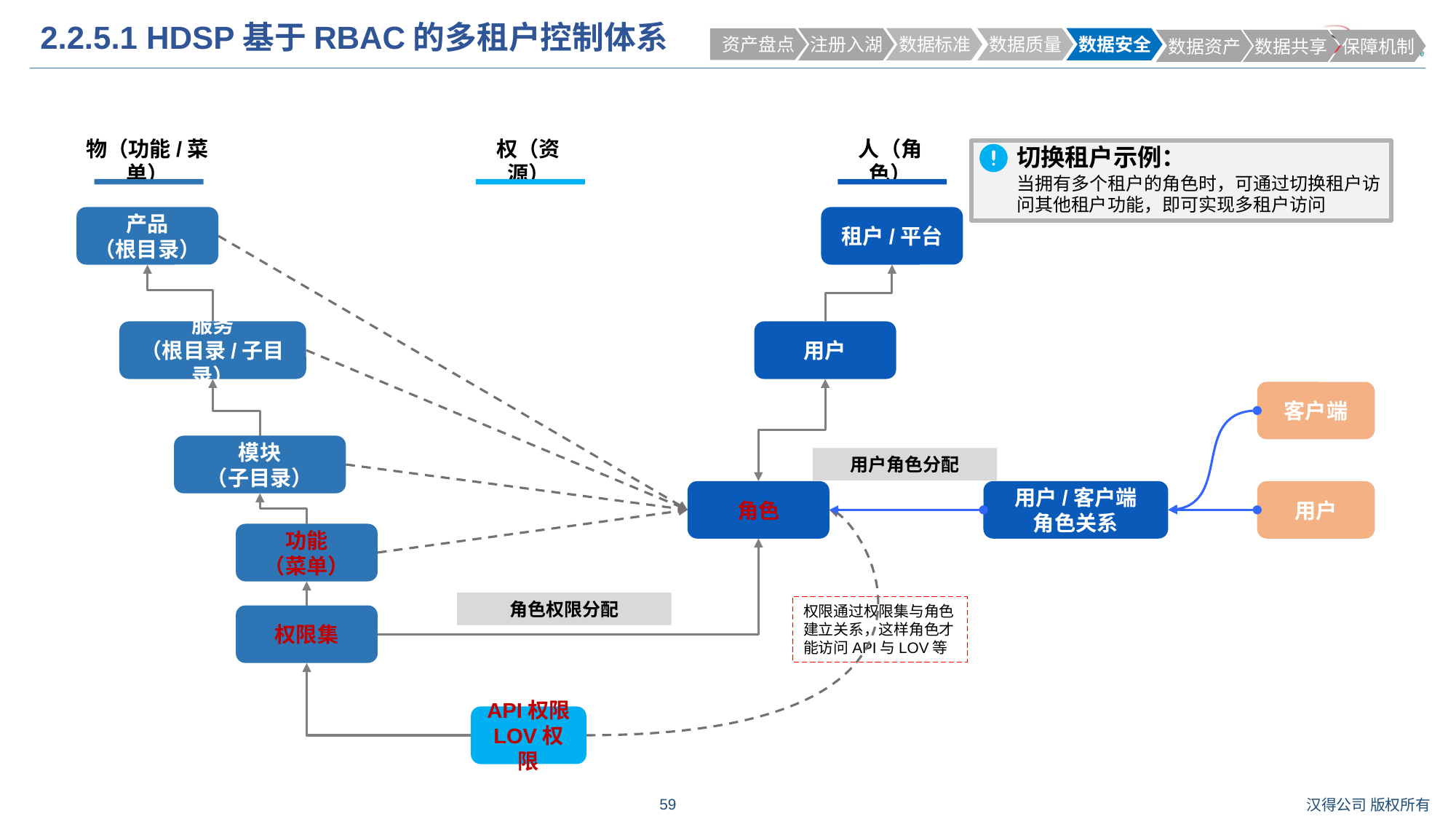

# 2.2.5.1 HDSP基于RBAC的多租户控制体系
  资产盘点
  注册入湖
  数据标准
  数据质量
  数据安全
  数据资产
  数据共享
  保障机制
切换租户示例：
当拥有多个租户的角色时，可通过切换租户访问其他租户功能，即可实现多租户访问
物（功能/菜单）

权（资源）

人（角色）

产品
（根目录）
租户/平台
服务
（根目录/子目录）
用户
客户端
模块
（子目录）
用户角色分配
角色
用户/客户端
角色关系
用户
功能
（菜单）
角色权限分配
权限通过权限集与角色建立关系，这样角色才能访问API与LOV等
权限集
API权限
LOV权限